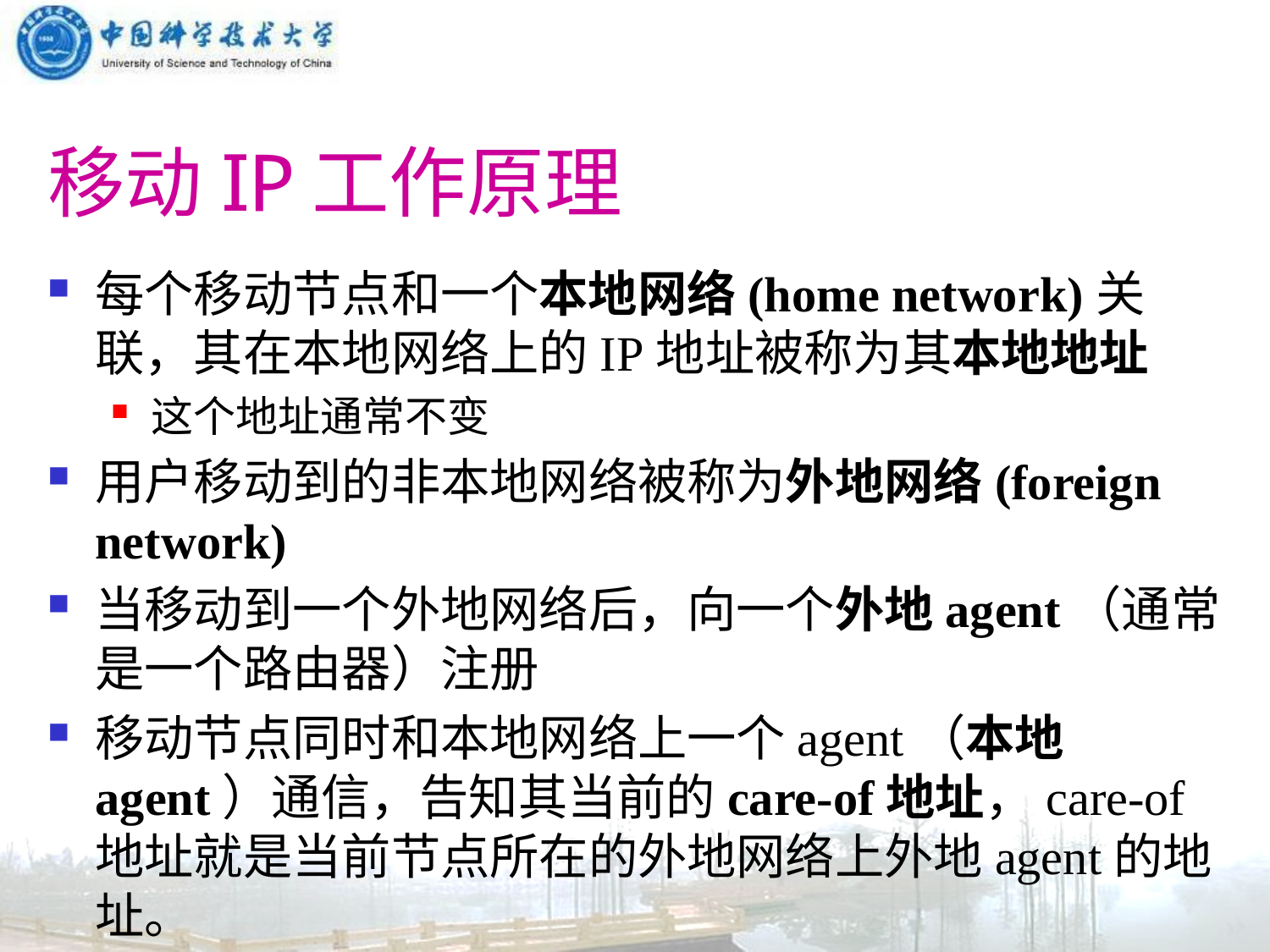

# 移动IP工作原理
每个移动节点和一个本地网络(home network)关联，其在本地网络上的IP地址被称为其本地地址
这个地址通常不变
用户移动到的非本地网络被称为外地网络(foreign network)
当移动到一个外地网络后，向一个外地agent（通常是一个路由器）注册
移动节点同时和本地网络上一个agent（本地agent）通信，告知其当前的care-of地址，care-of地址就是当前节点所在的外地网络上外地agent的地址。
11